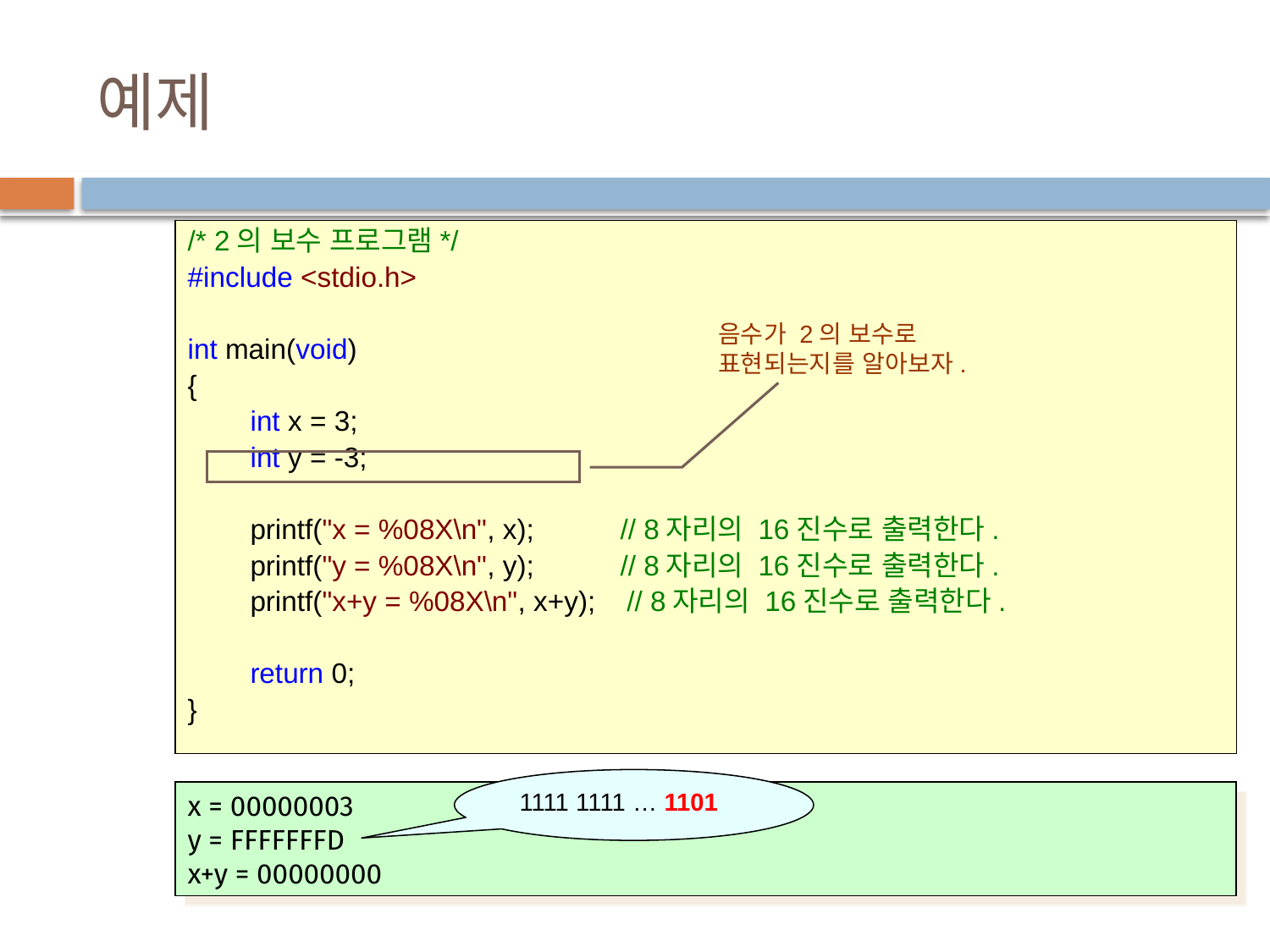

# 예제
/* 2의 보수 프로그램*/
#include <stdio.h>

int main(void)
{
        int x = 3;
        int y = -3;

        printf("x = %08X\n", x);           // 8자리의 16진수로 출력한다.
        printf("y = %08X\n", y);           // 8자리의 16진수로 출력한다.
        printf("x+y = %08X\n", x+y);    // 8자리의 16진수로 출력한다.

        return 0;
}
음수가 2의 보수로 표현되는지를 알아보자.

1111 1111 … 1101
x = 00000003
y = FFFFFFFD
x+y = 00000000